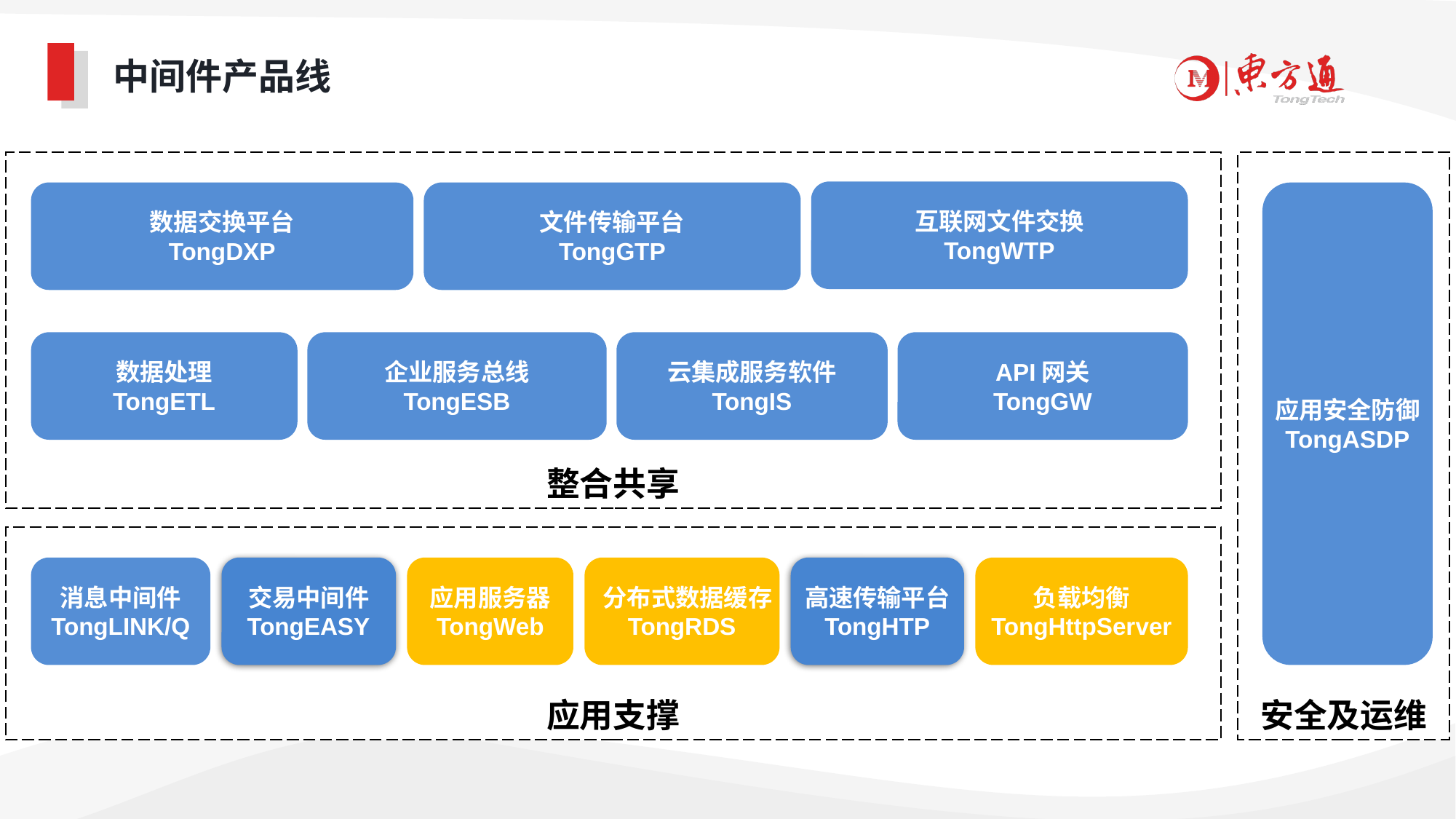

# 中间件产品线
整合共享
安全及运维
互联网文件交换
TongWTP
应用安全防御
TongASDP
数据交换平台
TongDXP
文件传输平台
TongGTP
数据处理
TongETL
企业服务总线
TongESB
云集成服务软件
TongIS
API网关
TongGW
应用支撑
消息中间件
TongLINK/Q
交易中间件
TongEASY
应用服务器
TongWeb
 分布式数据缓存
TongRDS
高速传输平台
TongHTP
负载均衡
TongHttpServer